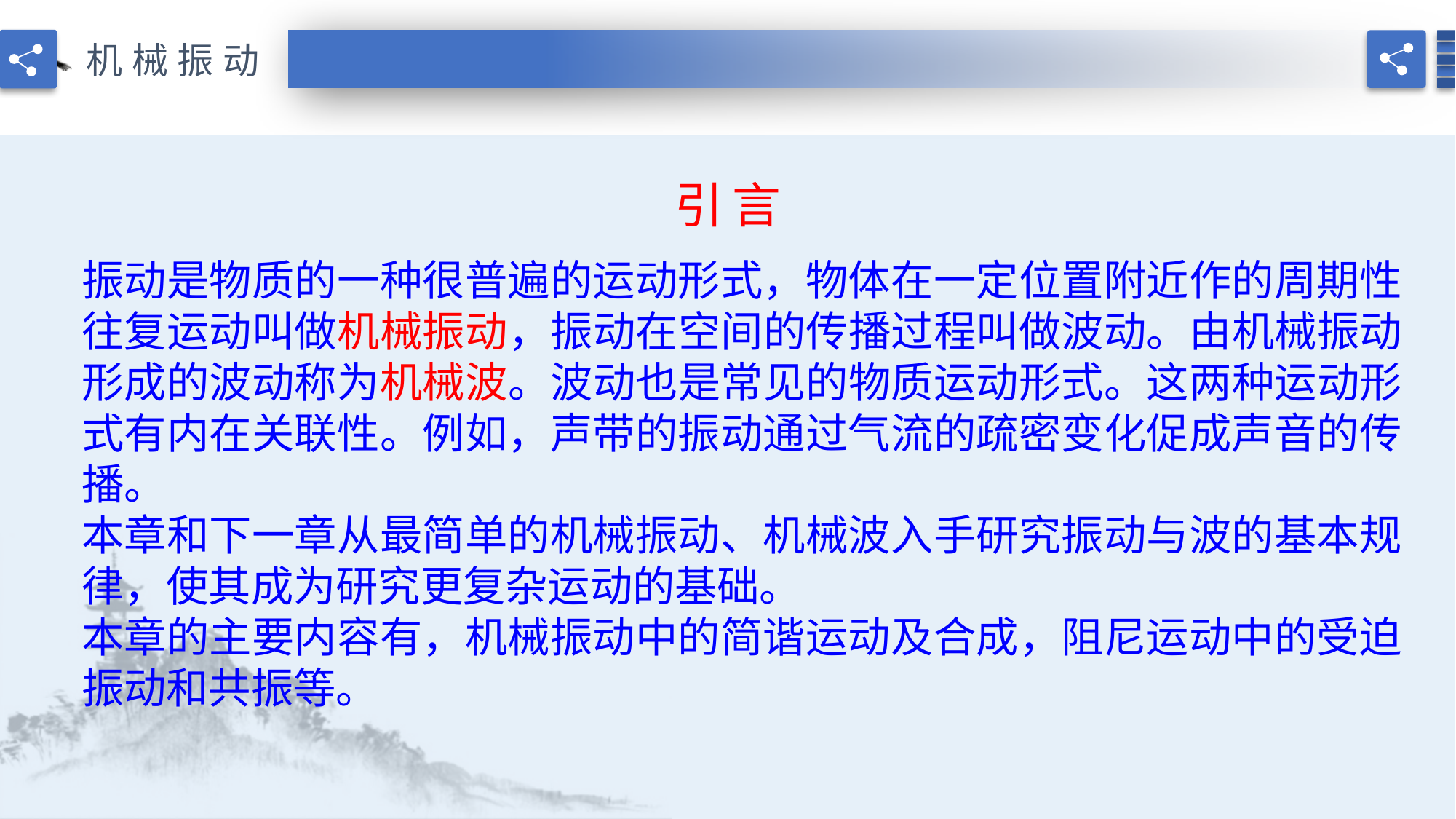

机械振动

引言
振动是物质的一种很普遍的运动形式，物体在一定位置附近作的周期性往复运动叫做机械振动，振动在空间的传播过程叫做波动。由机械振动形成的波动称为机械波。波动也是常见的物质运动形式。这两种运动形式有内在关联性。例如，声带的振动通过气流的疏密变化促成声音的传播。
本章和下一章从最简单的机械振动、机械波入手研究振动与波的基本规律，使其成为研究更复杂运动的基础。
本章的主要内容有，机械振动中的简谐运动及合成，阻尼运动中的受迫振动和共振等。